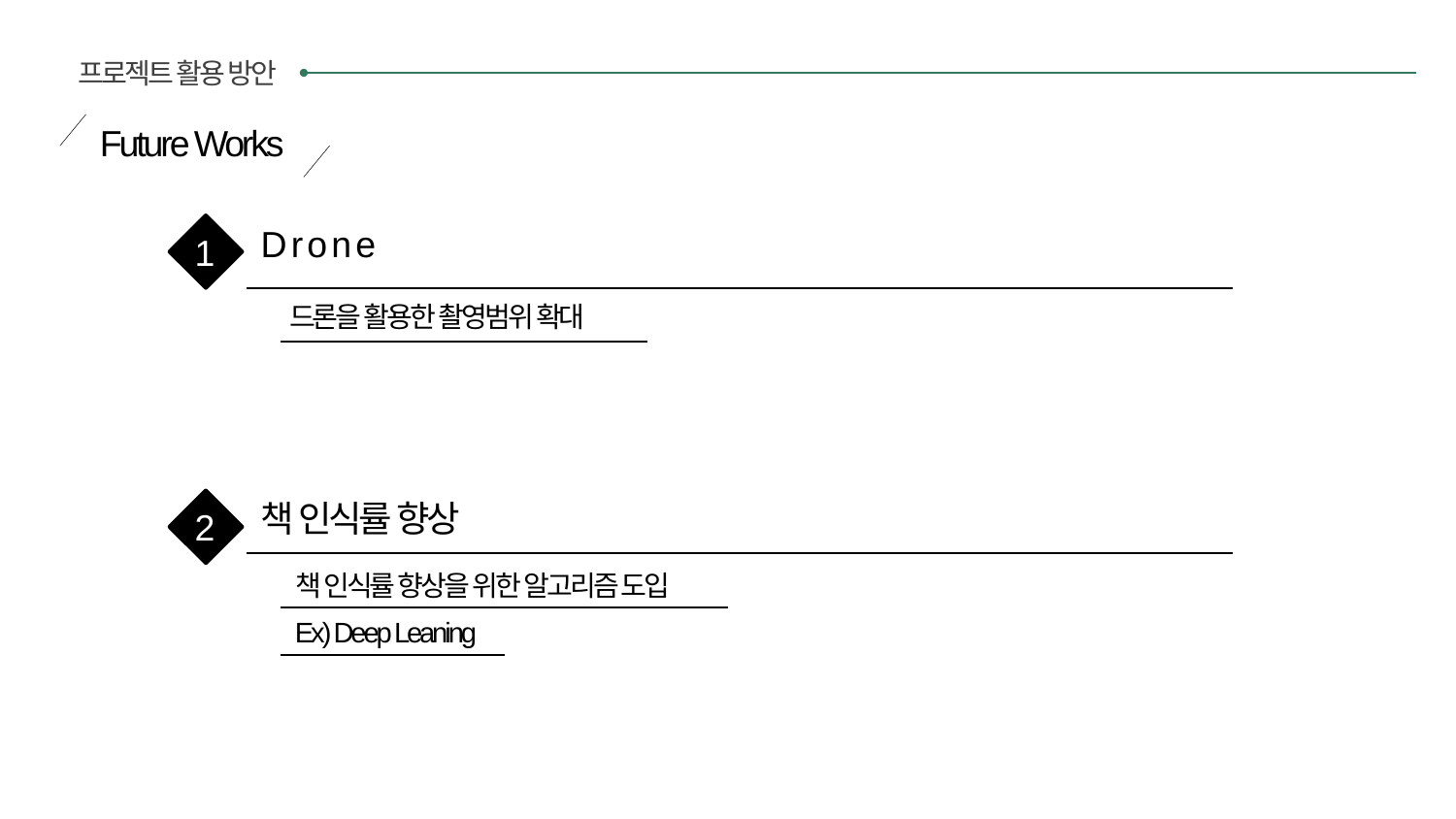

프로젝트 활용 방안
Future Works
1

D r o n e
드론을 활용한 촬영범위 확대
2

책 인식률 향상
책 인식률 향상을 위한 알고리즘 도입
Ex) Deep Leaning